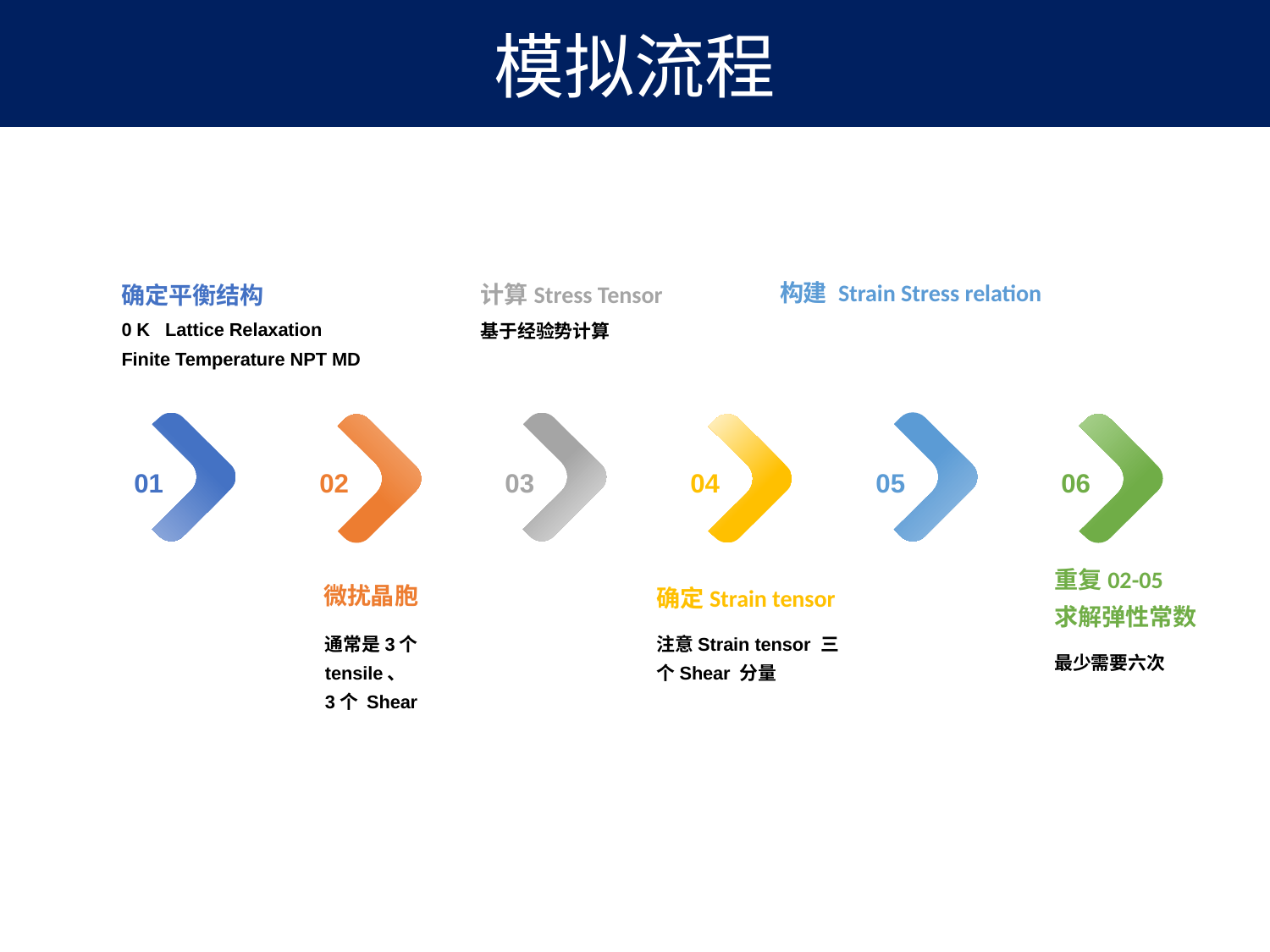

模拟流程
构建 Strain Stress relation

05
计算Stress Tensor
基于经验势计算

03
确定平衡结构
0 K   Lattice Relaxation
Finite Temperature NPT MD

01

06
重复02-05
求解弹性常数
最少需要六次

04
确定Strain tensor
注意Strain tensor 三个Shear 分量

02
微扰晶胞
通常是3个tensile、
3个 Shear